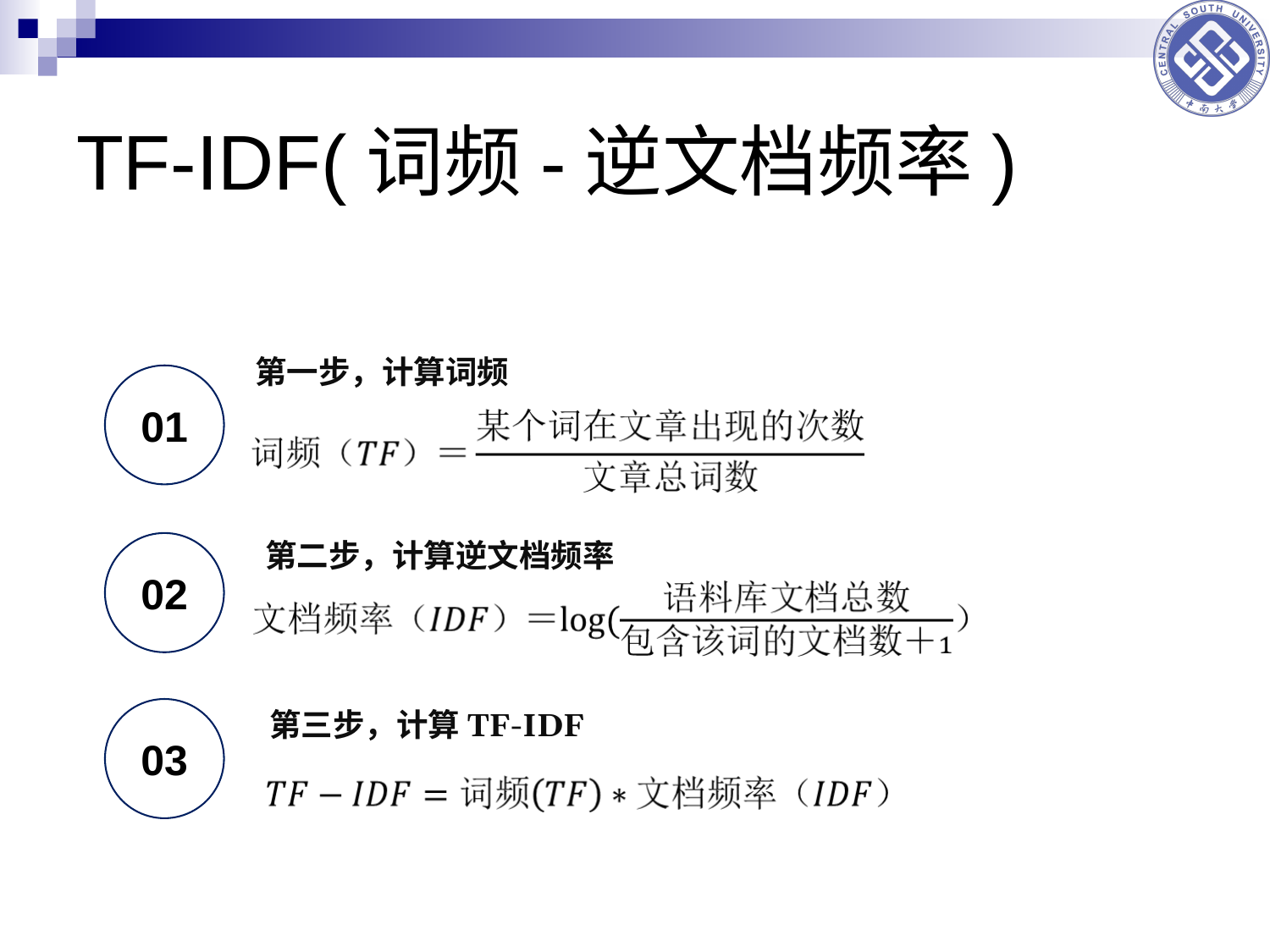

# TF-IDF(词频-逆文档频率)
第一步，计算词频
01

第二步，计算逆文档频率
02

03
第三步，计算TF-IDF